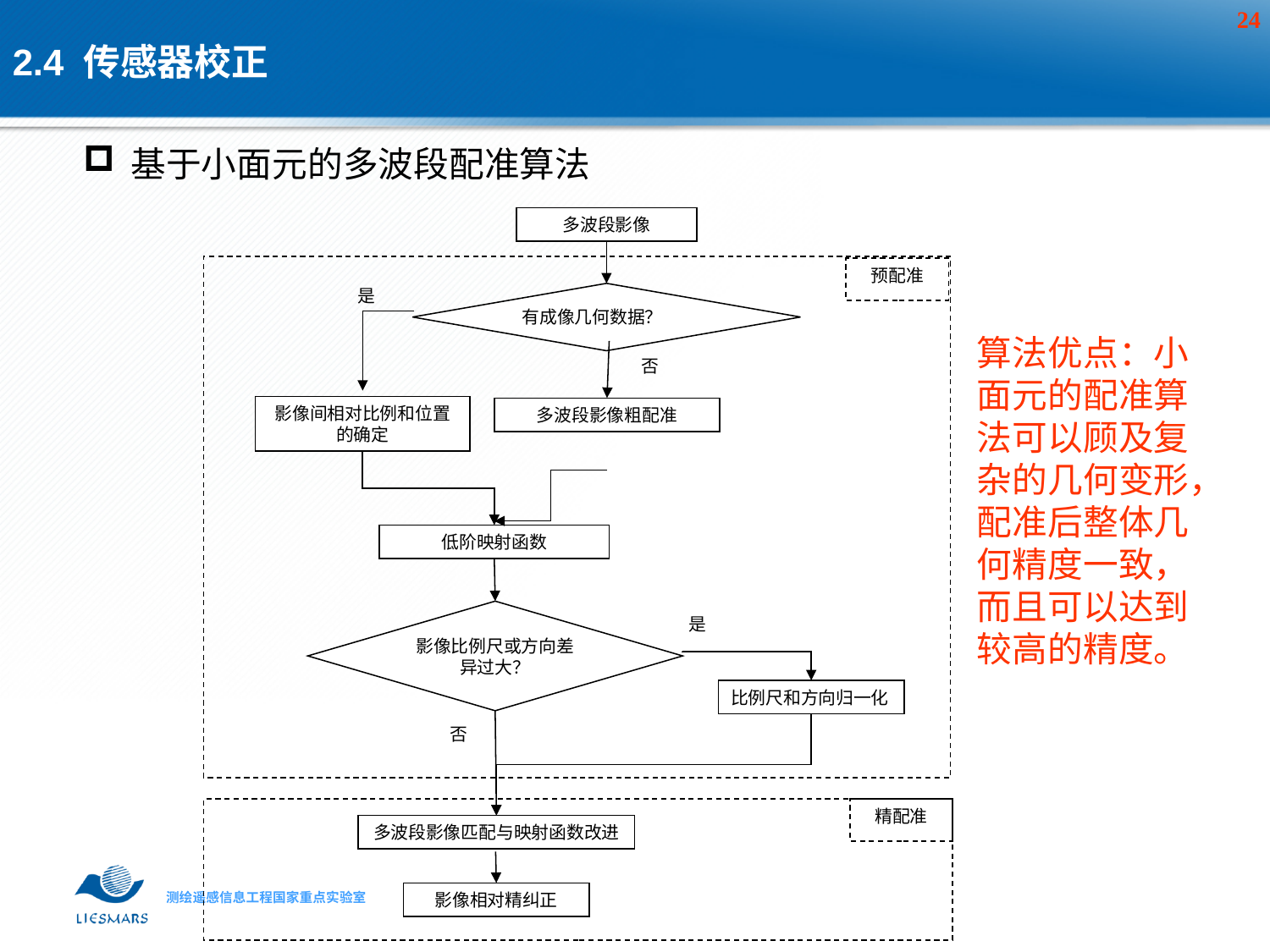

# 2.4 传感器校正
基于小面元的多波段配准算法

多波段影像

预配准
是
有成像几何数据？
否
影像间相对比例和位置的确定
多波段影像粗配准
低阶映射函数
影像比例尺或方向差异过大？
是
比例尺和方向归一化
否

精配准
多波段影像匹配与映射函数改进
影像相对精纠正
算法优点：小面元的配准算法可以顾及复杂的几何变形，配准后整体几何精度一致，而且可以达到较高的精度。